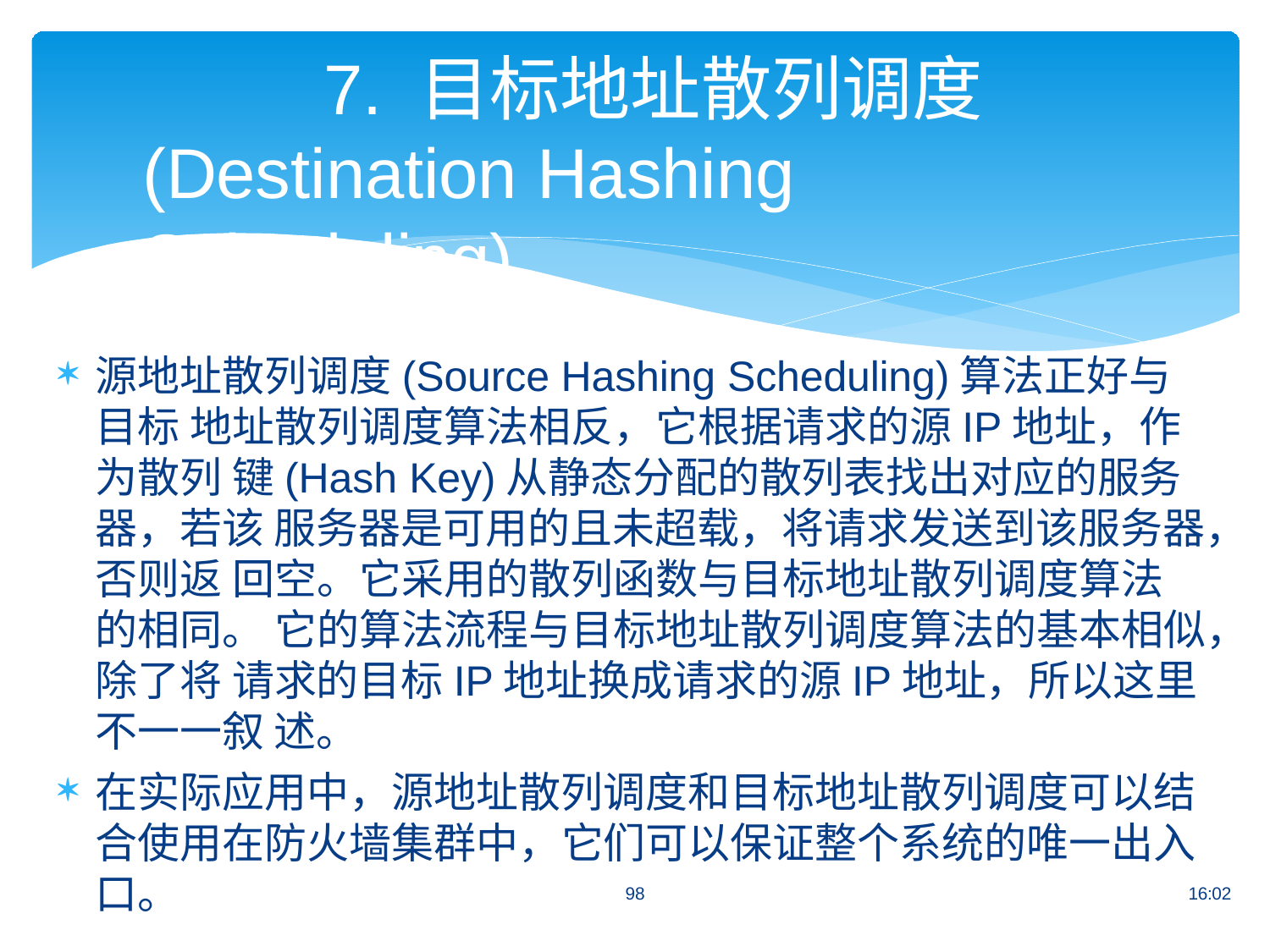

# 7. 目标地址散列调度 (Destination Hashing Scheduling)

源地址散列调度(Source Hashing Scheduling)算法正好与目标 地址散列调度算法相反，它根据请求的源IP地址，作为散列 键(Hash Key)从静态分配的散列表找出对应的服务器，若该 服务器是可用的且未超载，将请求发送到该服务器，否则返 回空。它采用的散列函数与目标地址散列调度算法 的相同。 它的算法流程与目标地址散列调度算法的基本相似，除了将 请求的目标IP地址换成请求的源IP地址，所以这里不一一叙 述。
在实际应用中，源地址散列调度和目标地址散列调度可以结 合使用在防火墙集群中，它们可以保证整个系统的唯一出入
口。
98	16:02